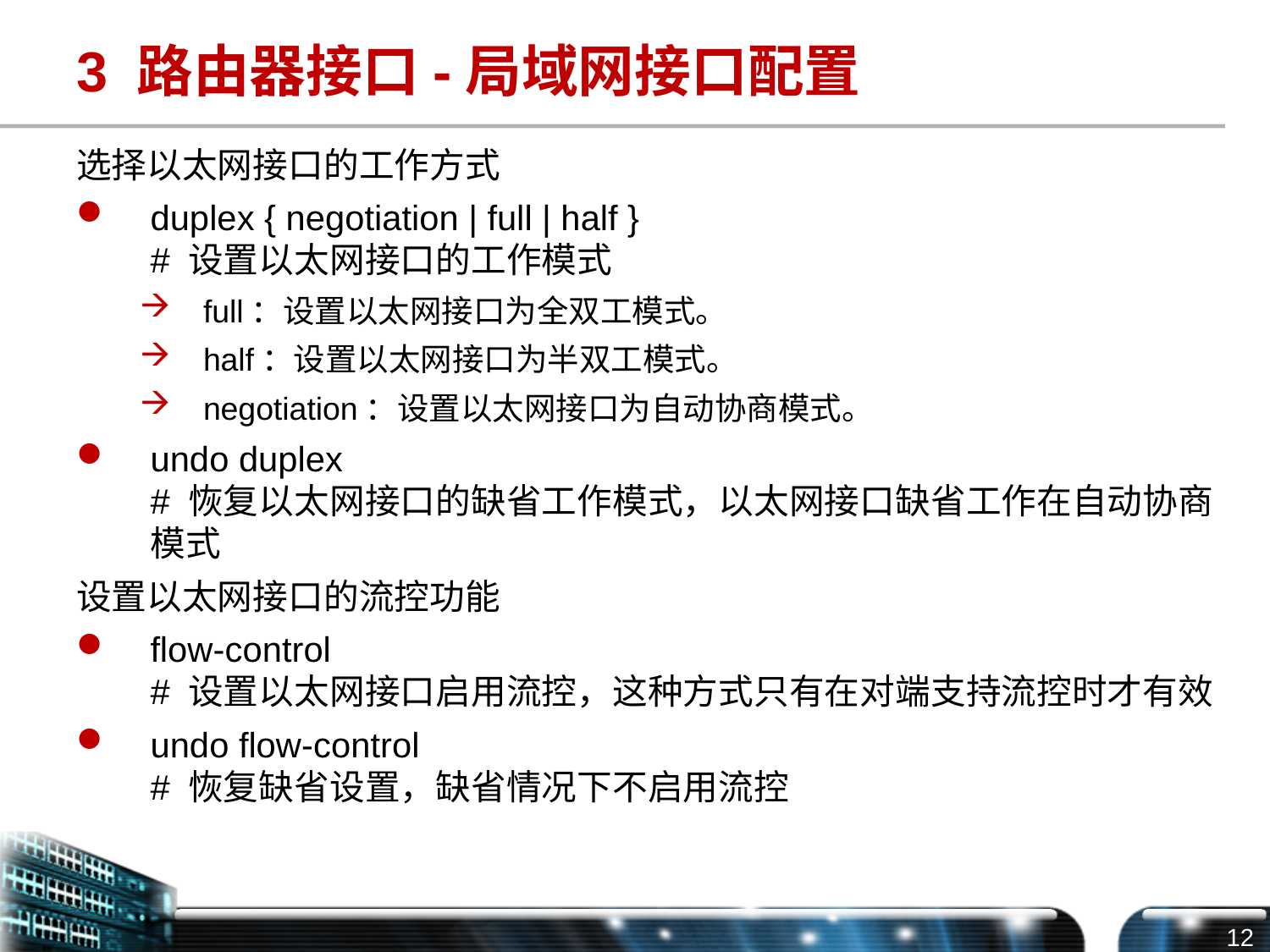

# 3 路由器接口-局域网接口配置
选择以太网接口的工作方式
duplex { negotiation | full | half }
# 设置以太网接口的工作模式
full：设置以太网接口为全双工模式。
half：设置以太网接口为半双工模式。
negotiation：设置以太网接口为自动协商模式。
undo duplex
# 恢复以太网接口的缺省工作模式，以太网接口缺省工作在自动协商模式
设置以太网接口的流控功能
flow-control
# 设置以太网接口启用流控，这种方式只有在对端支持流控时才有效
undo flow-control
# 恢复缺省设置，缺省情况下不启用流控